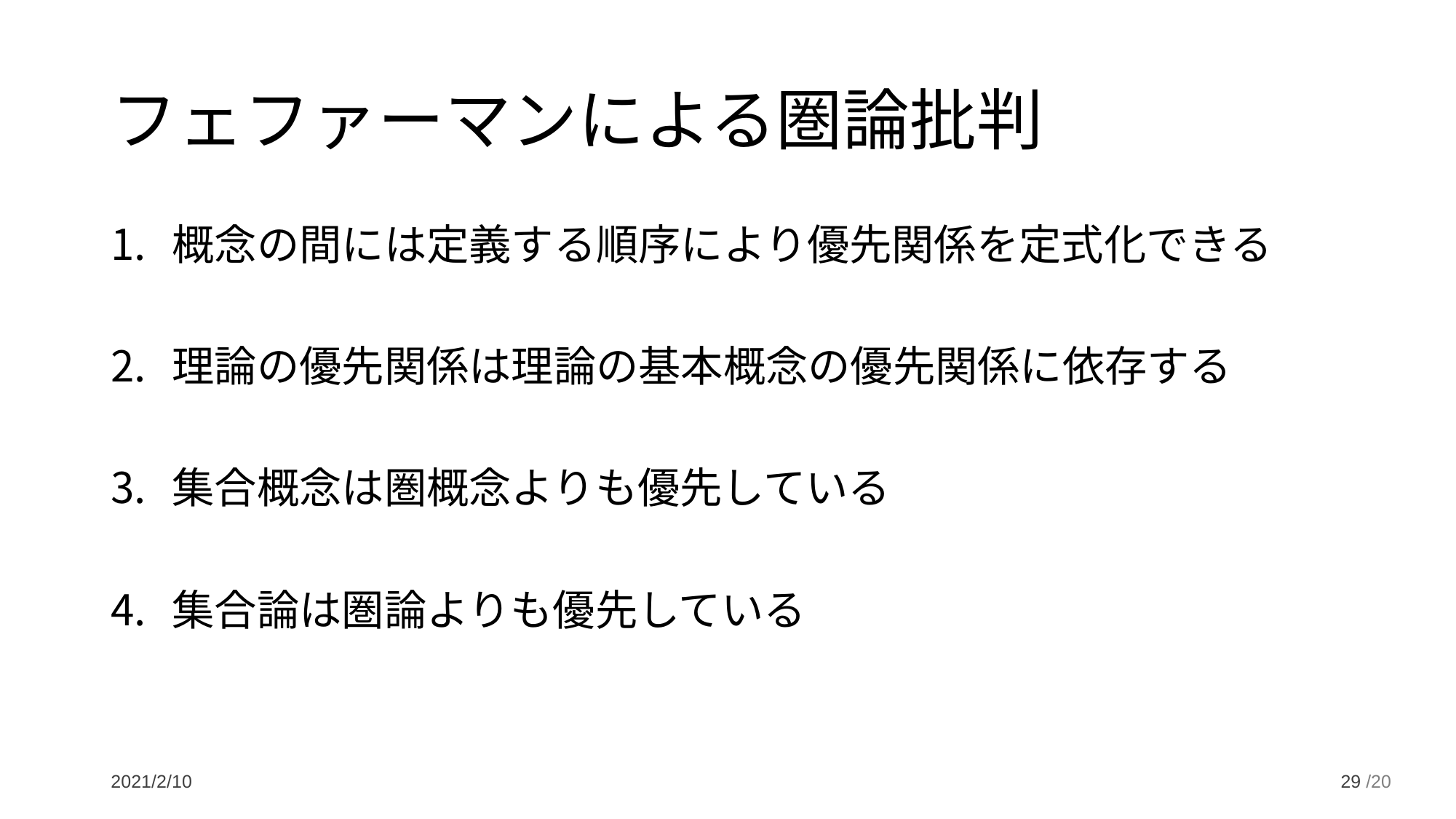

# フェファーマンによる圏論批判
概念の間には定義する順序により優先関係を定式化できる

理論の優先関係は理論の基本概念の優先関係に依存する

集合概念は圏概念よりも優先している

集合論は圏論よりも優先している
2021/2/10
29